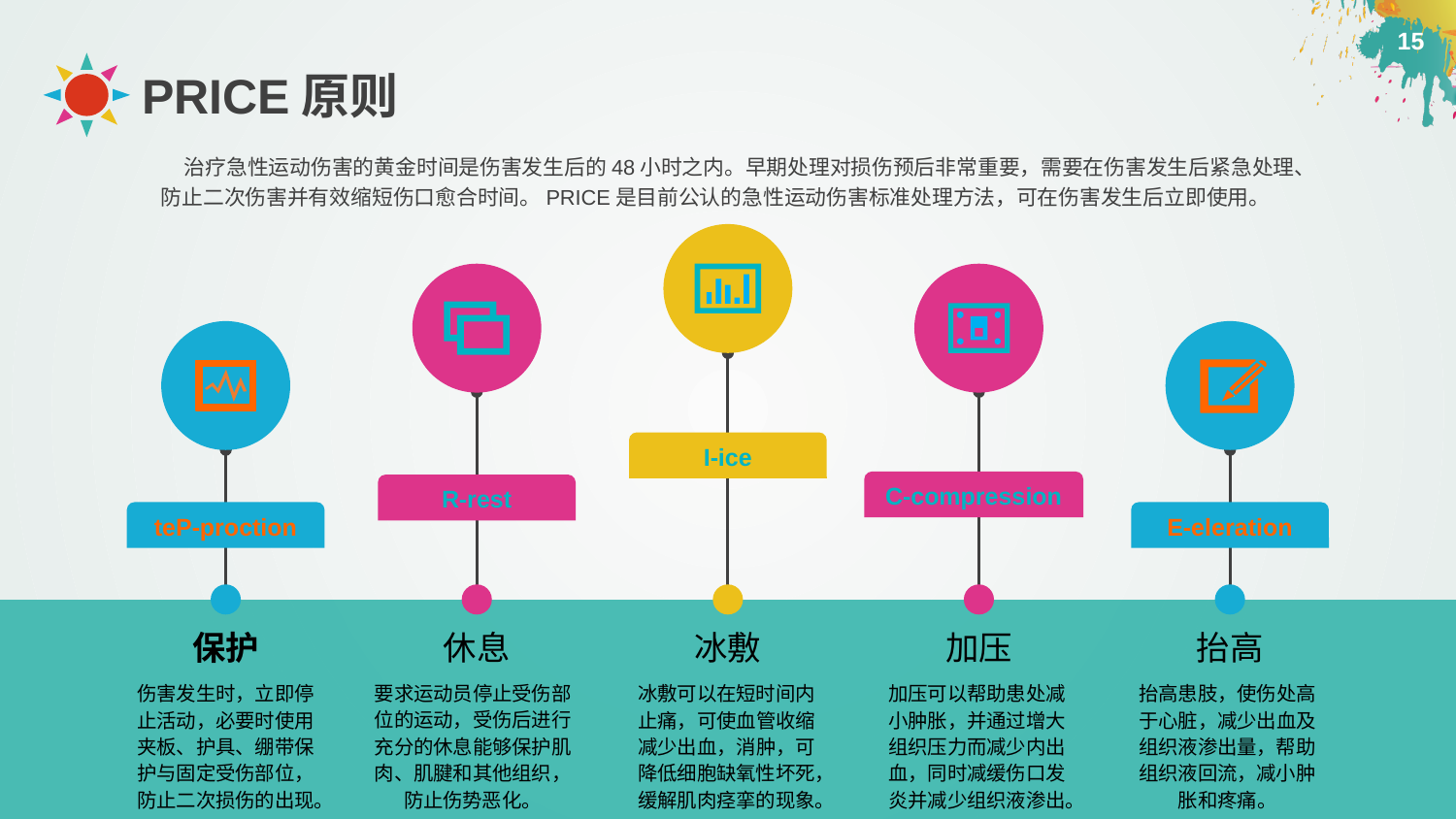

PRICE原则
    治疗急性运动伤害的黄金时间是伤害发生后的48小时之内。早期处理对损伤预后非常重要，需要在伤害发生后紧急处理、防止二次伤害并有效缩短伤口愈合时间。PRICE是目前公认的急性运动伤害标准处理方法，可在伤害发生后立即使用。

I-ice
C-compression
R-rest
teP-proction
E-eleration

保护
休息
冰敷
加压
抬高
要求运动员停止受伤部位的运动，受伤后进行充分的休息能够保护肌肉、肌腱和其他组织，防止伤势恶化。
伤害发生时，立即停止活动，必要时使用夹板、护具、绷带保护与固定受伤部位，防止二次损伤的出现。
冰敷可以在短时间内止痛，可使血管收缩减少出血，消肿，可降低细胞缺氧性坏死，缓解肌肉痉挛的现象。
加压可以帮助患处减小肿胀，并通过增大组织压力而减少内出血，同时减缓伤口发炎并减少组织液渗出。
抬高患肢，使伤处高于心脏，减少出血及组织液渗出量，帮助组织液回流，减小肿胀和疼痛。